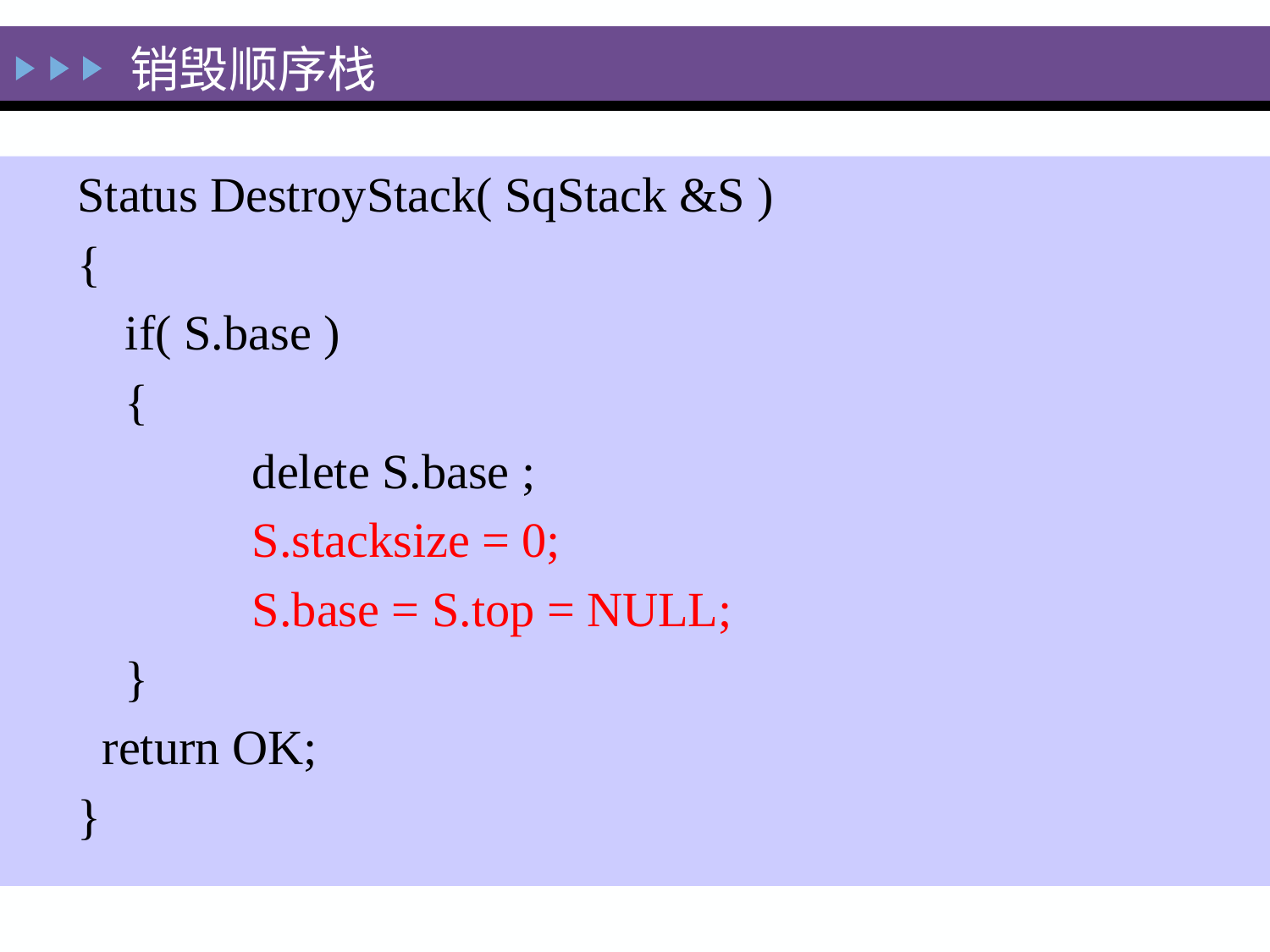

# 销毁顺序栈

Status DestroyStack( SqStack &S )
{
	if( S.base )
	{
		delete S.base ;
		S.stacksize = 0;
		S.base = S.top = NULL;
	}
  return OK;
}